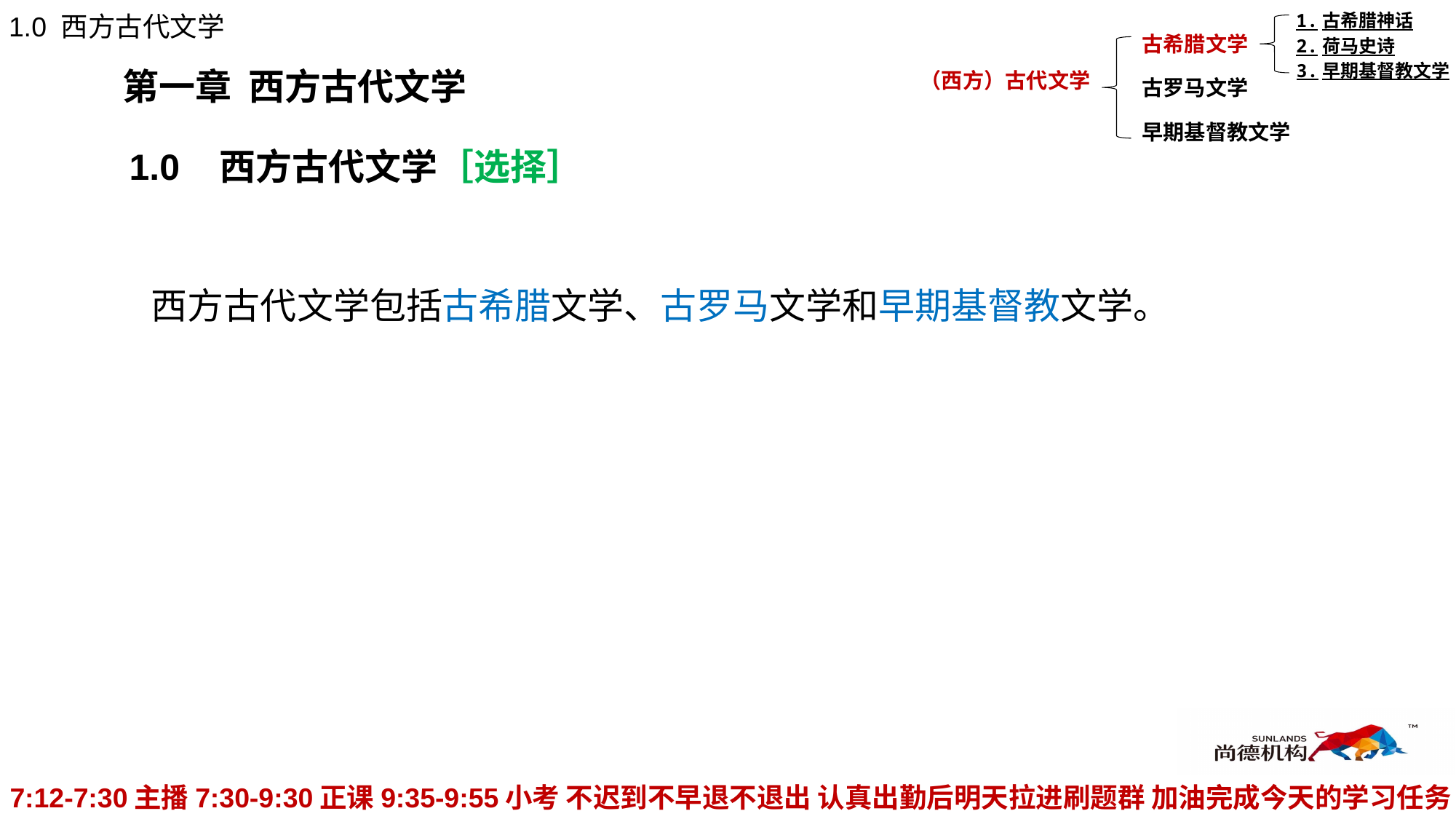

1.古希腊神话
1.0 西方古代文学
1.1.0概述

古希腊文学
2.荷马史诗

3.早期基督教文学
第一章  西方古代文学
（西方）古代文学
古罗马文学
早期基督教文学
1.0   西方古代文学［选择］
西方古代文学包括古希腊文学、古罗马文学和早期基督教文学。